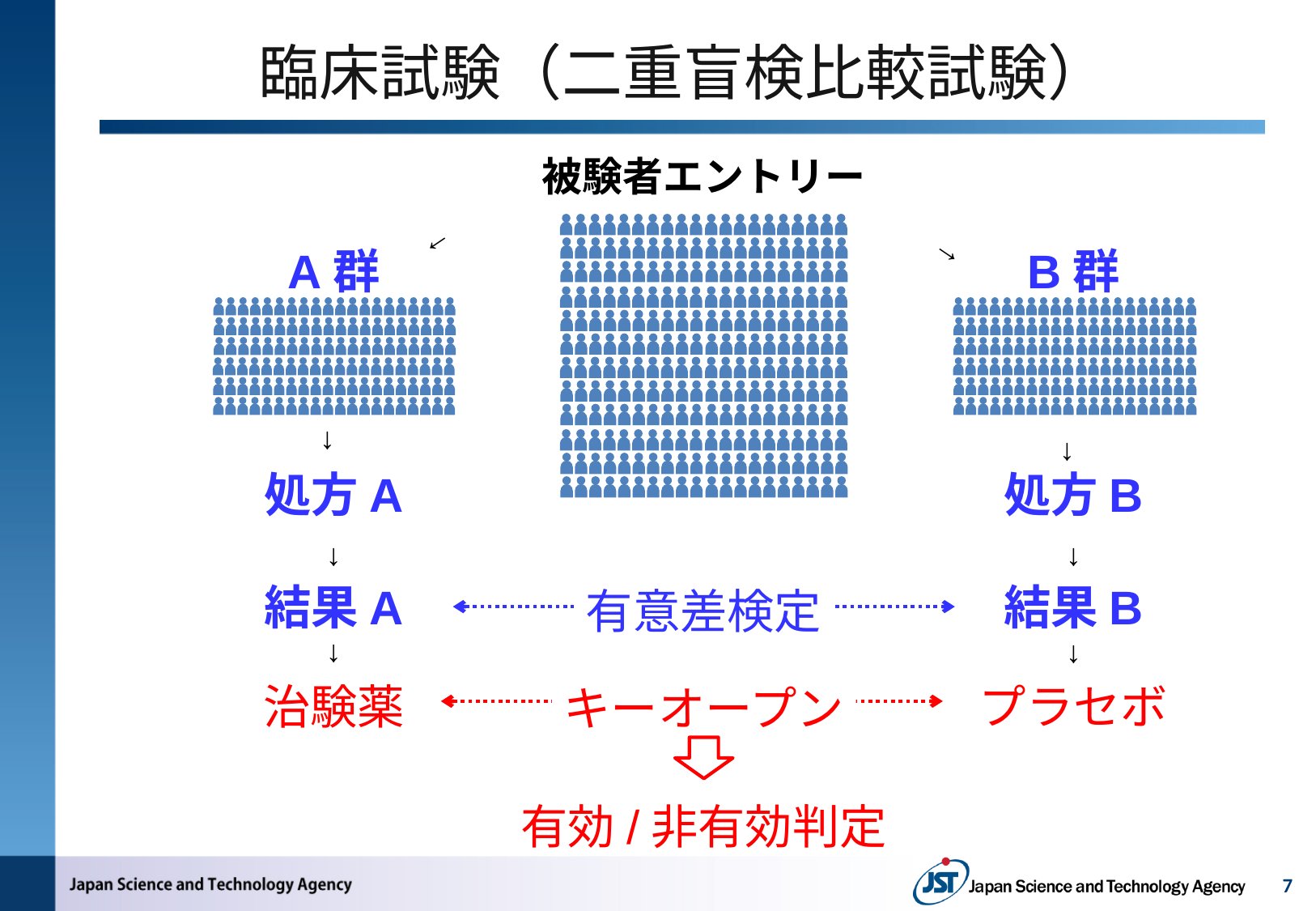

# 臨床試験（二重盲検比較試験）
被験者エントリー

↓
↓
A群
B群

↓
↓
処方A
処方B
↓
↓
結果A
結果B
有意差検定
↓
↓
治験薬
プラセボ
キーオープン

有効/非有効判定
7